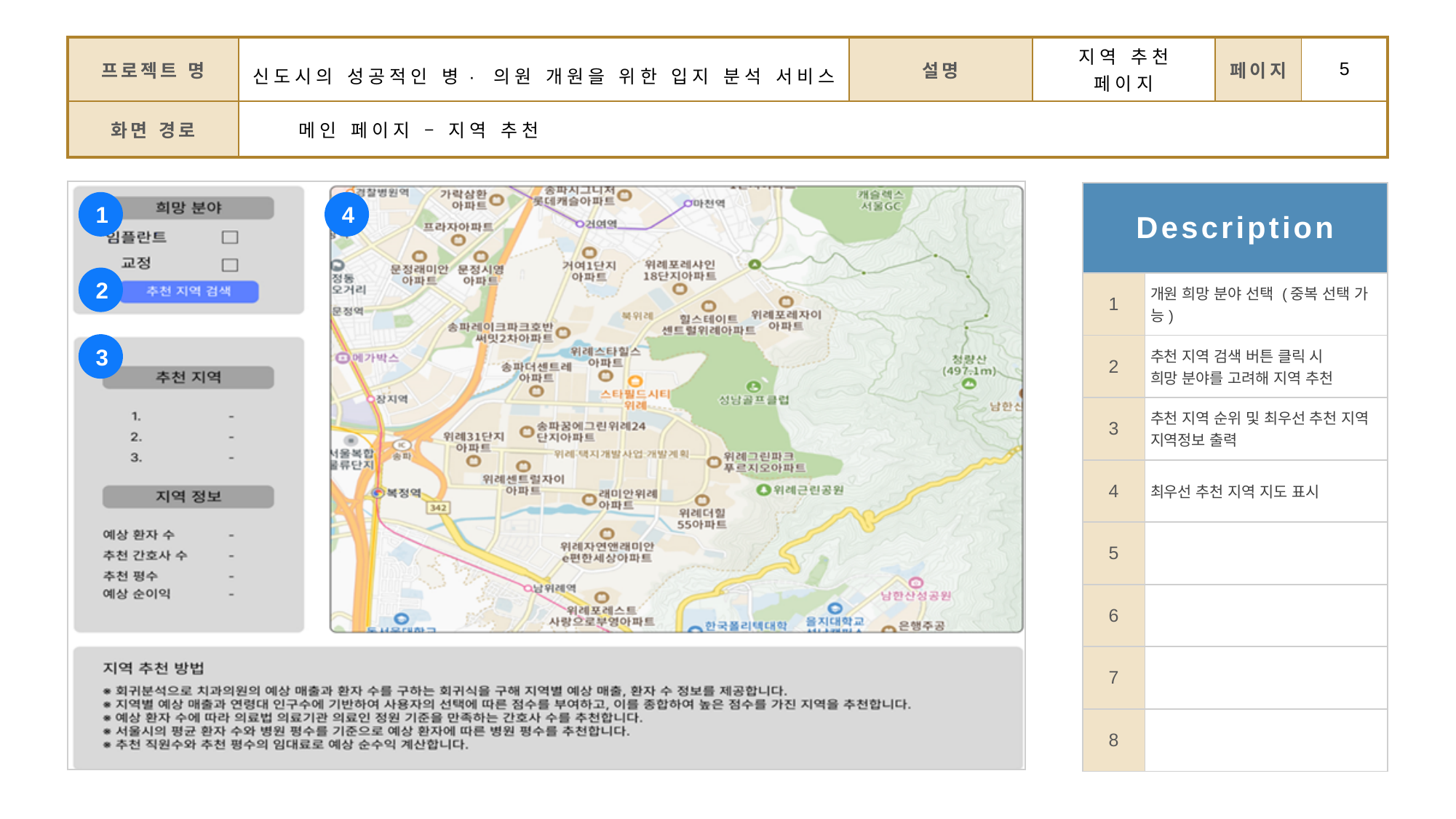

| 프로젝트 명 | 신도시의 성공적인 병·의원 개원을 위한 입지 분석 서비스 | 설명 | 지역 추천 페이지 | 페이지 | 5 |
| --- | --- | --- | --- | --- | --- |
| 화면 경로 | 메인 페이지 – 지역 추천 |  |  |  |  |

| Description |  |
| --- | --- |
| 1 | 개원 희망 분야 선택 (중복 선택 가능) |
| 2 | 추천 지역 검색 버튼 클릭 시 희망 분야를 고려해 지역 추천 |
| 3 | 추천 지역 순위 및 최우선 추천 지역 지역정보 출력 |
| 4 | 최우선 추천 지역 지도 표시 |
| 5 |  |
| 6 |  |
| 7 |  |
| 8 |  |
1
4
2
3